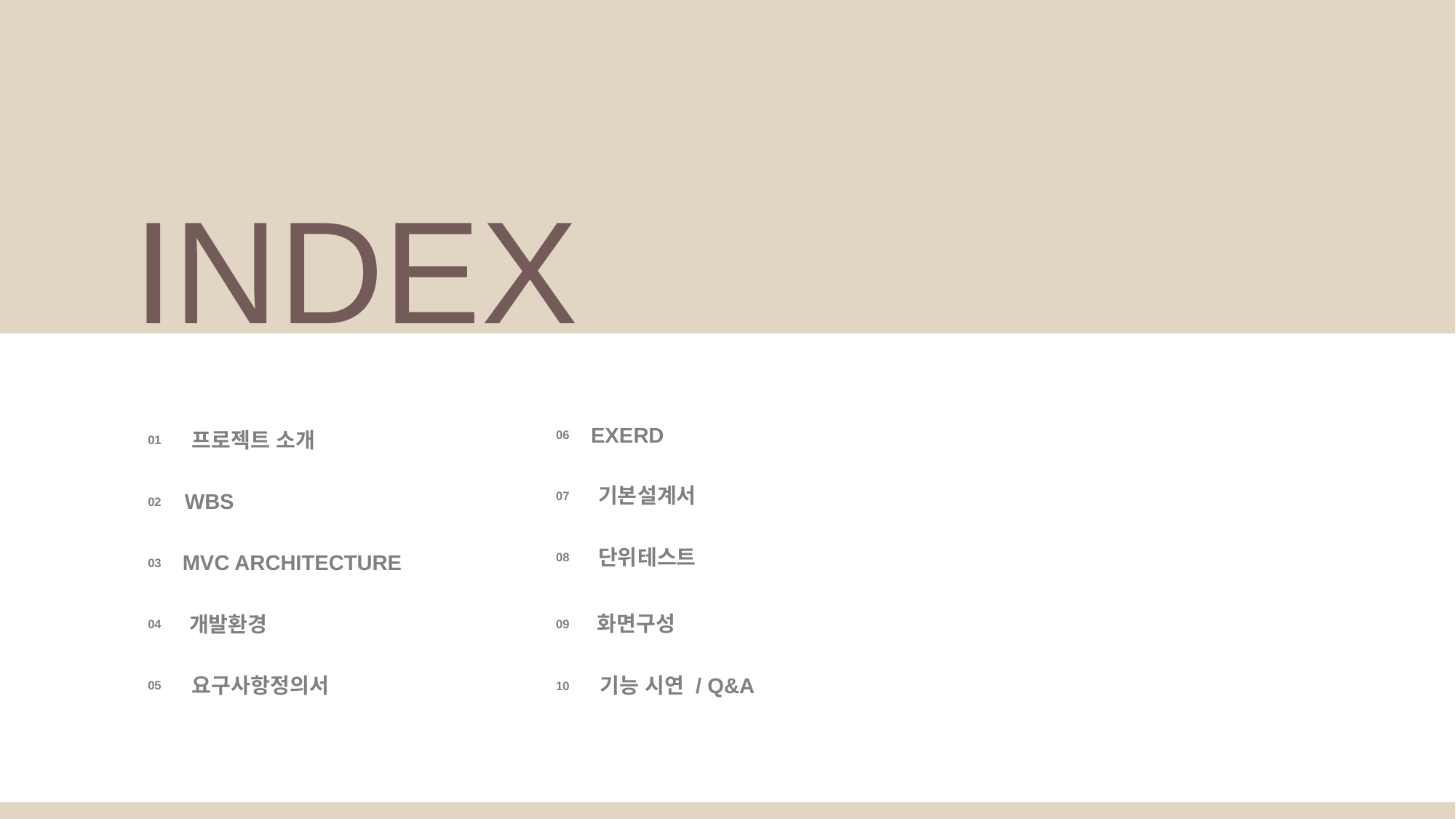

INDEX

EXERD
프로젝트 소개
06
01
기본설계서
WBS
07
02
단위테스트
MVC ARCHITECTURE
08
03
화면구성
개발환경
09
04
요구사항정의서
기능 시연 / Q&A
05
10